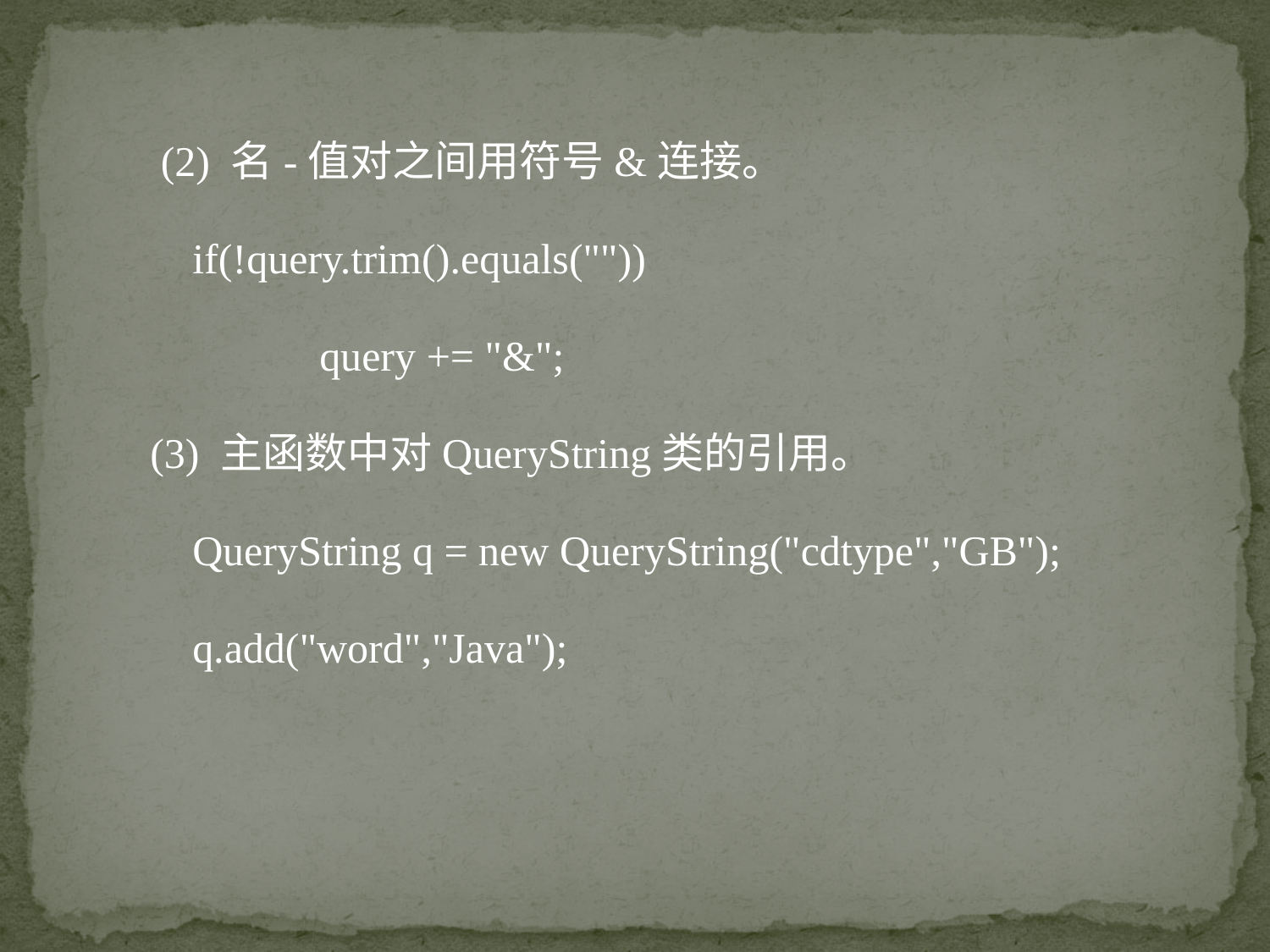

(2) 名-值对之间用符号&连接。
	if(!query.trim().equals(""))
		query += "&";
        (3) 主函数中对QueryString类的引用。
	QueryString q = new QueryString("cdtype","GB");
	q.add("word","Java");